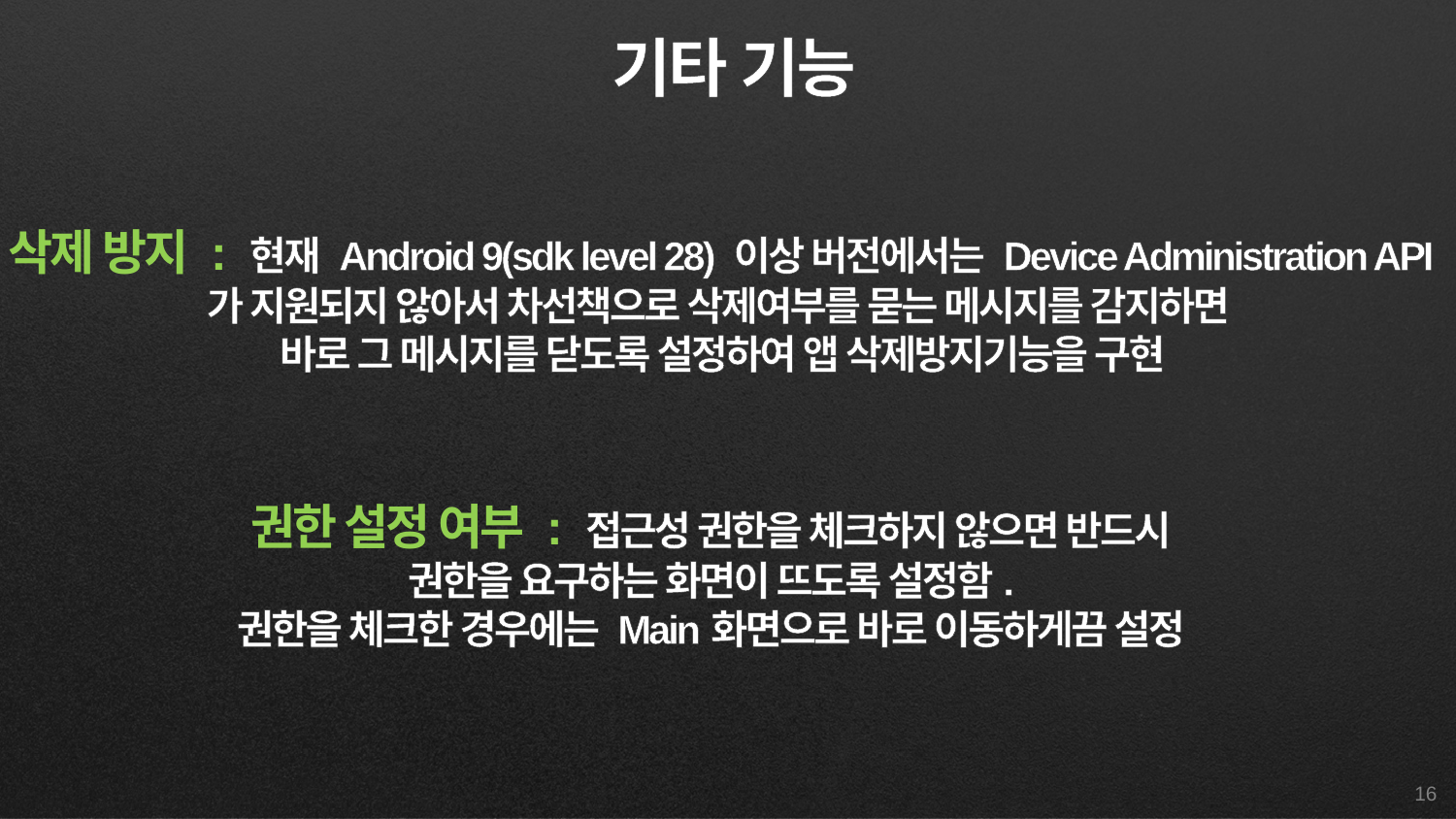

기타 기능
삭제 방지 : 현재 Android 9(sdk level 28) 이상 버전에서는 Device Administration API가 지원되지 않아서 차선책으로 삭제여부를 묻는 메시지를 감지하면
바로 그 메시지를 닫도록 설정하여 앱 삭제방지기능을 구현

권한 설정 여부 : 접근성 권한을 체크하지 않으면 반드시
권한을 요구하는 화면이 뜨도록 설정함.
권한을 체크한 경우에는 Main화면으로 바로 이동하게끔 설정